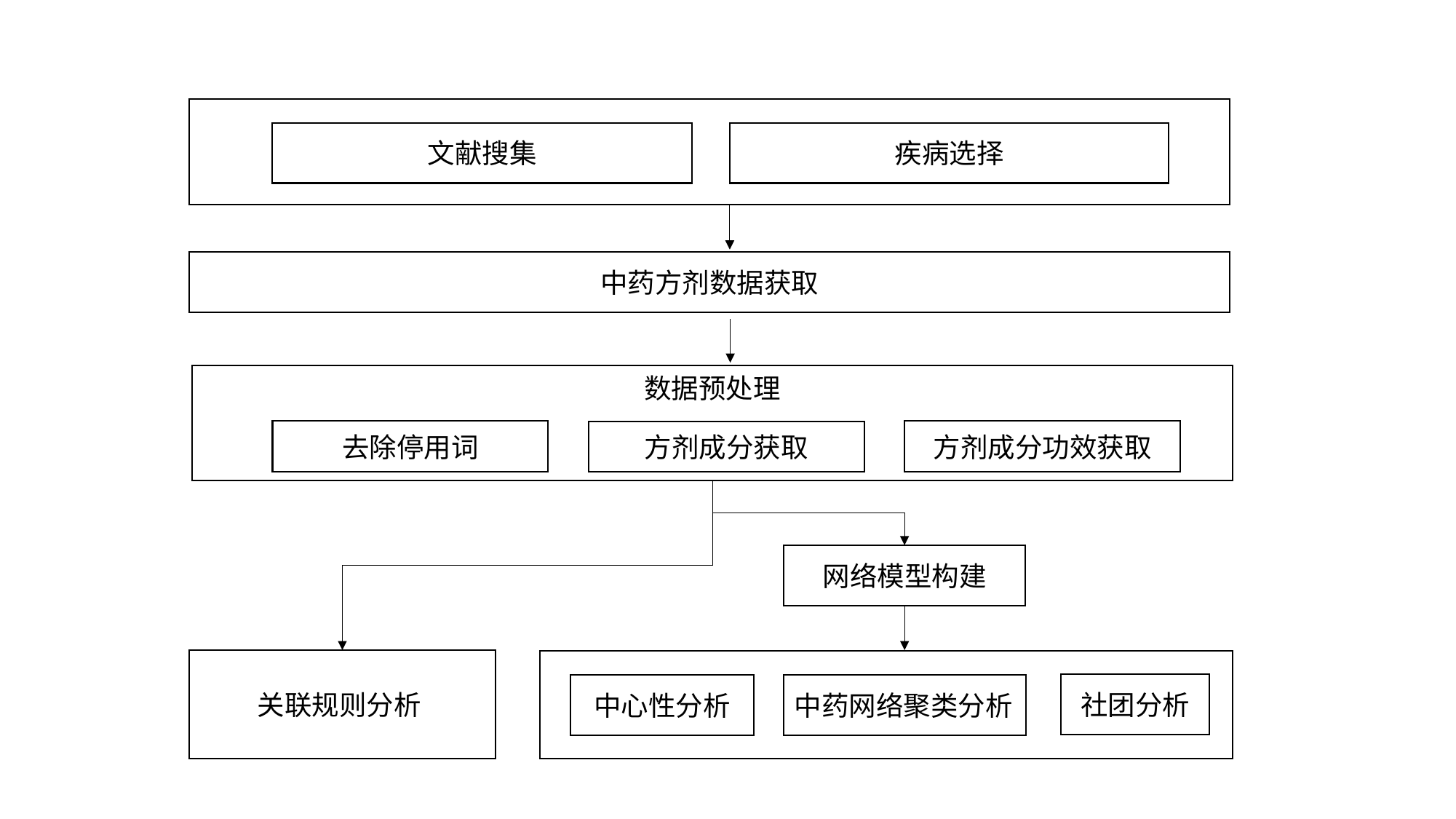

文献搜集
疾病选择
中药方剂数据获取
数据预处理

去除停用词
方剂成分功效获取
方剂成分获取
网络模型构建
关联规则分析

社团分析
中心性分析
中药网络聚类分析